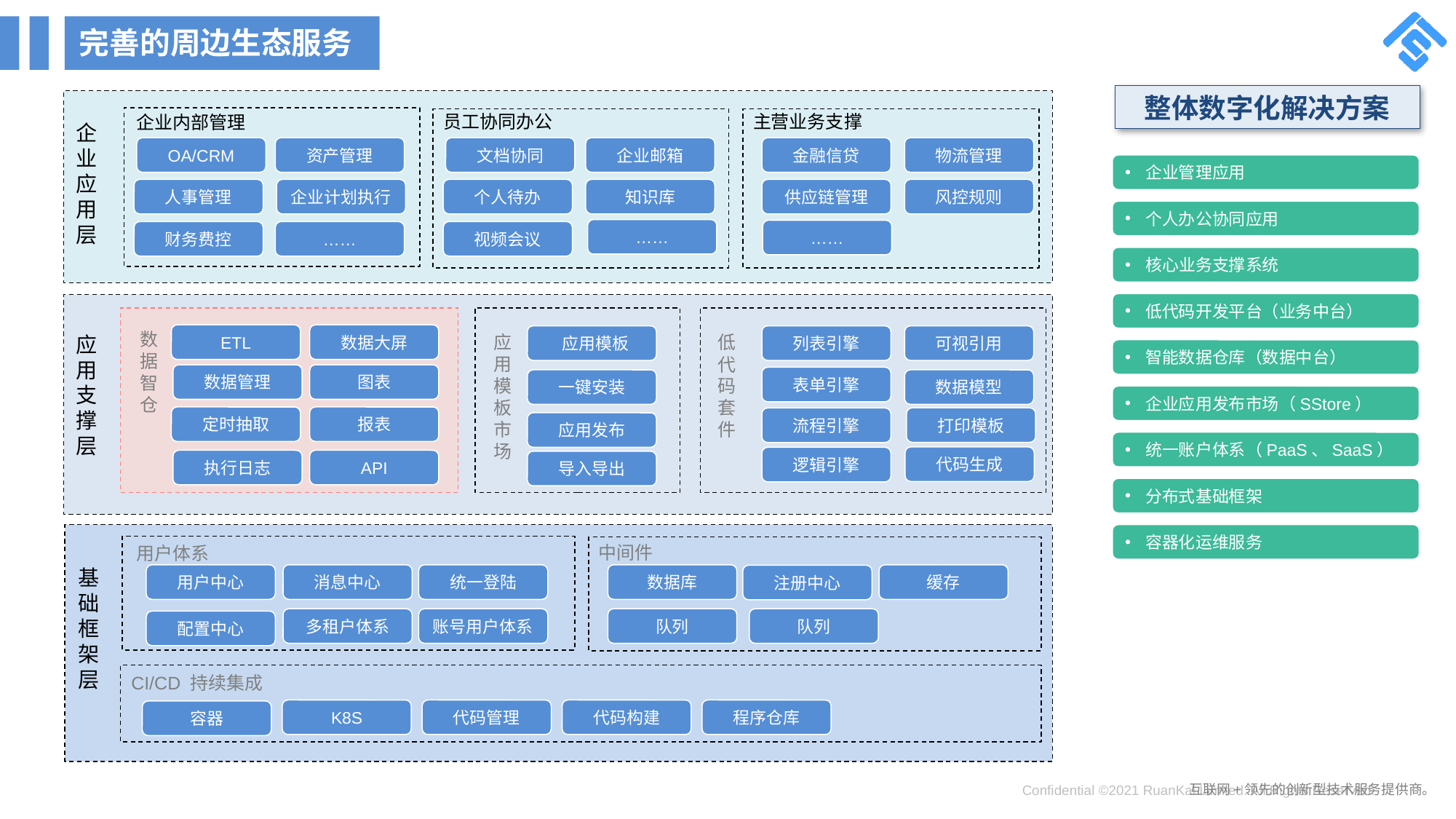

完善的周边生态服务
整体数字化解决方案

员工协同办公
主营业务支撑
企业内部管理

企业应用层
资产管理
物流管理
金融信贷
企业邮箱
文档协同
OA/CRM
企业管理应用
知识库
人事管理
企业计划执行
个人待办
供应链管理
风控规则
个人办公协同应用
……
……
财务费控
……
视频会议
核心业务支撑系统
低代码开发平台（业务中台）

数据智仓
ETL
数据大屏
应用支撑层
应用模板市场
低代码套件
可视引用
列表引擎
 应用模板
智能数据仓库（数据中台）
数据管理
图表
表单引擎
一键安装
数据模型
企业应用发布市场（SStore）
定时抽取
报表
打印模板
流程引擎
应用发布
统一账户体系（PaaS、SaaS）
代码生成
逻辑引擎
执行日志
API
导入导出
分布式基础框架
容器化运维服务

中间件
用户体系

基础框架层
数据库
用户中心
消息中心
统一登陆
缓存
注册中心
账号用户体系
多租户体系
队列
队列
配置中心

CI/CD 持续集成
代码构建
程序仓库
K8S
代码管理
容器